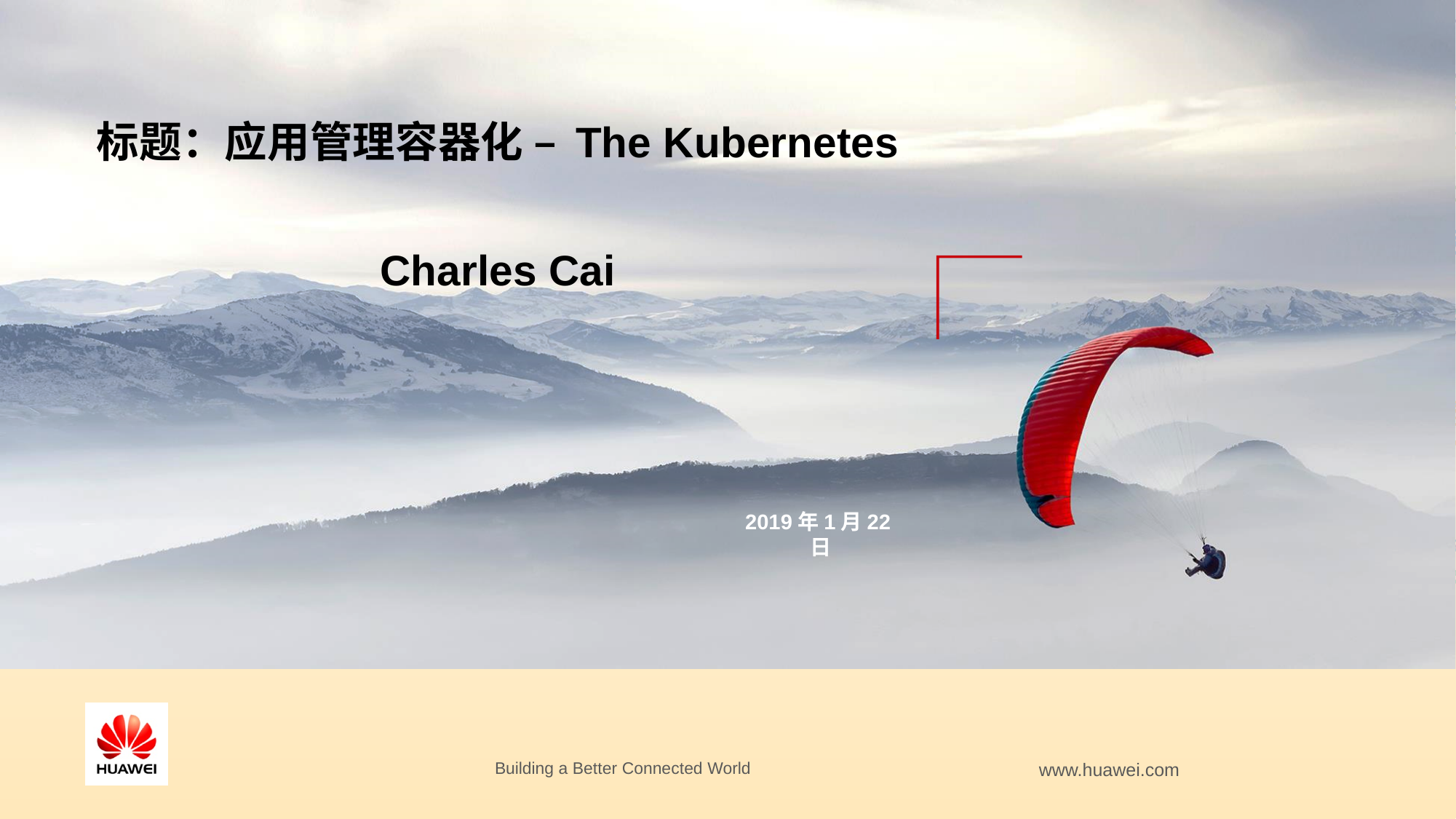

标题：应用管理容器化 – The Kubernetes
Charles Cai

2019年1月22日